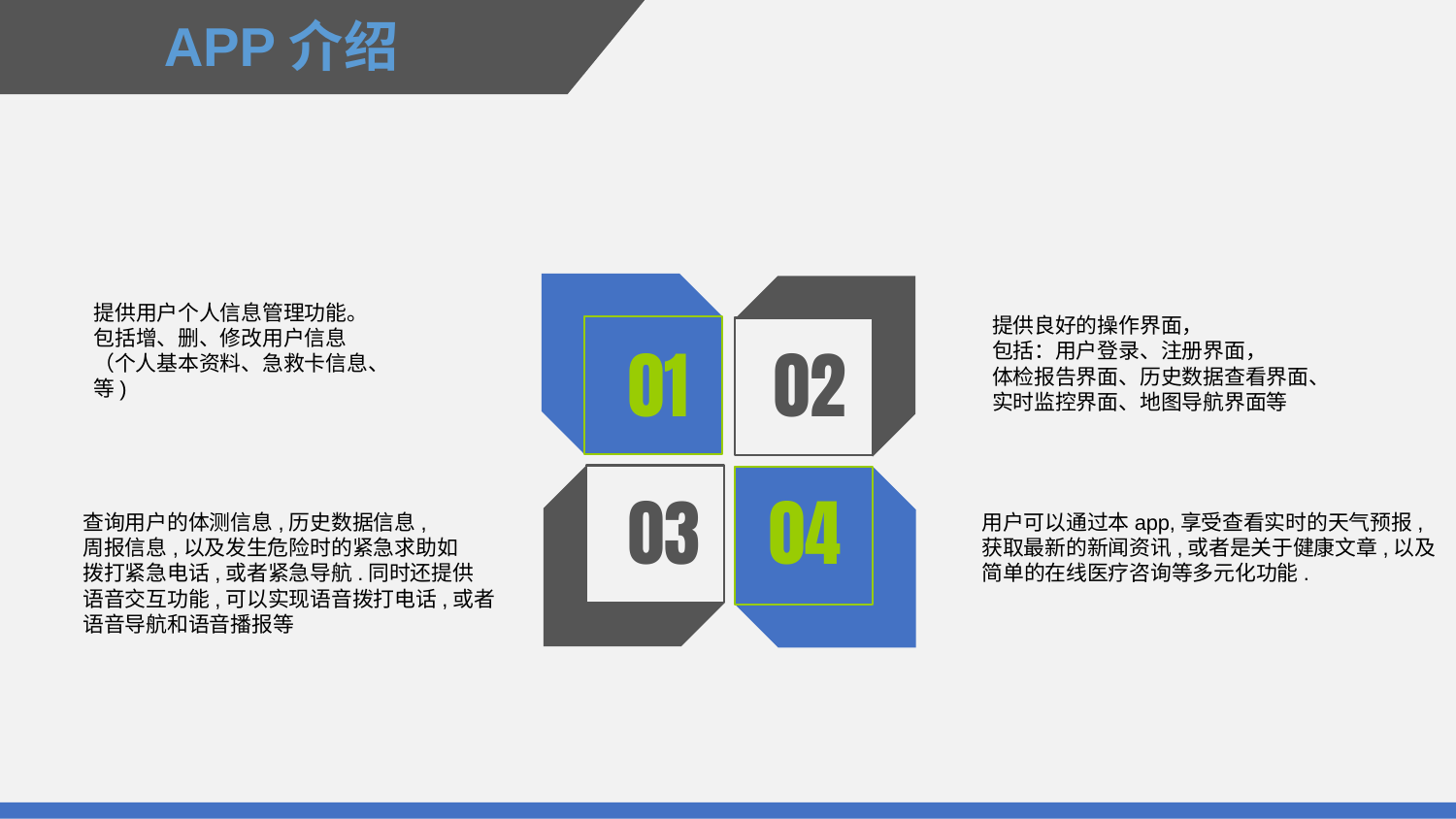

APP介绍

01

02
提供用户个人信息管理功能。
包括增、删、修改用户信息
（个人基本资料、急救卡信息、
等)

提供良好的操作界面，
包括：用户登录、注册界面，
体检报告界面、历史数据查看界面、
实时监控界面、地图导航界面等

03

04
查询用户的体测信息,历史数据信息,
周报信息,以及发生危险时的紧急求助如
拨打紧急电话,或者紧急导航.同时还提供
语音交互功能,可以实现语音拨打电话,或者
语音导航和语音播报等
用户可以通过本app,享受查看实时的天气预报,
获取最新的新闻资讯,或者是关于健康文章,以及
简单的在线医疗咨询等多元化功能.